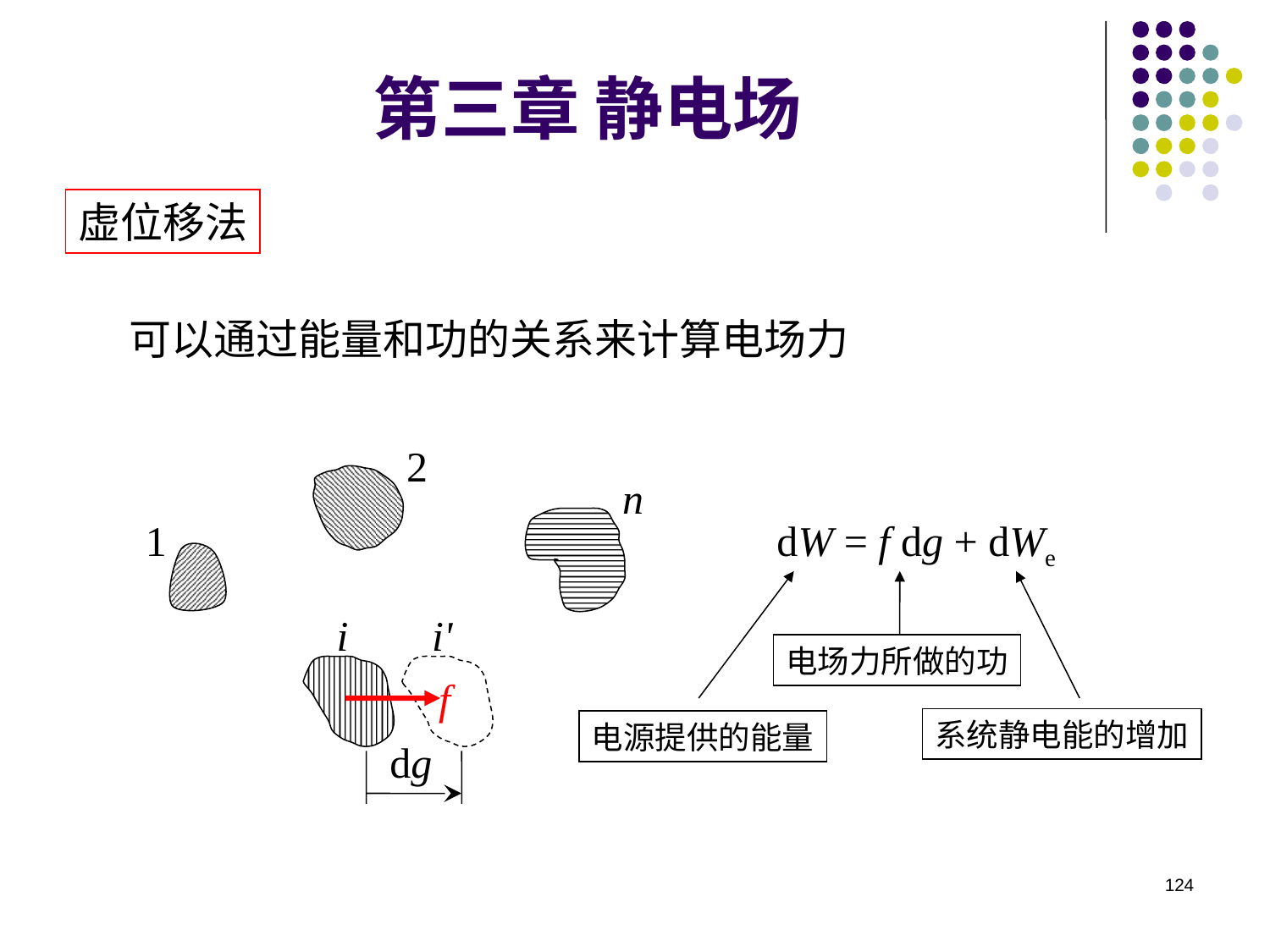

第三章 静电场
虚位移法
可以通过能量和功的关系来计算电场力
2
n

1

i
i'

f

dg

dW = f dg + dWe

电场力所做的功
系统静电能的增加
电源提供的能量
124